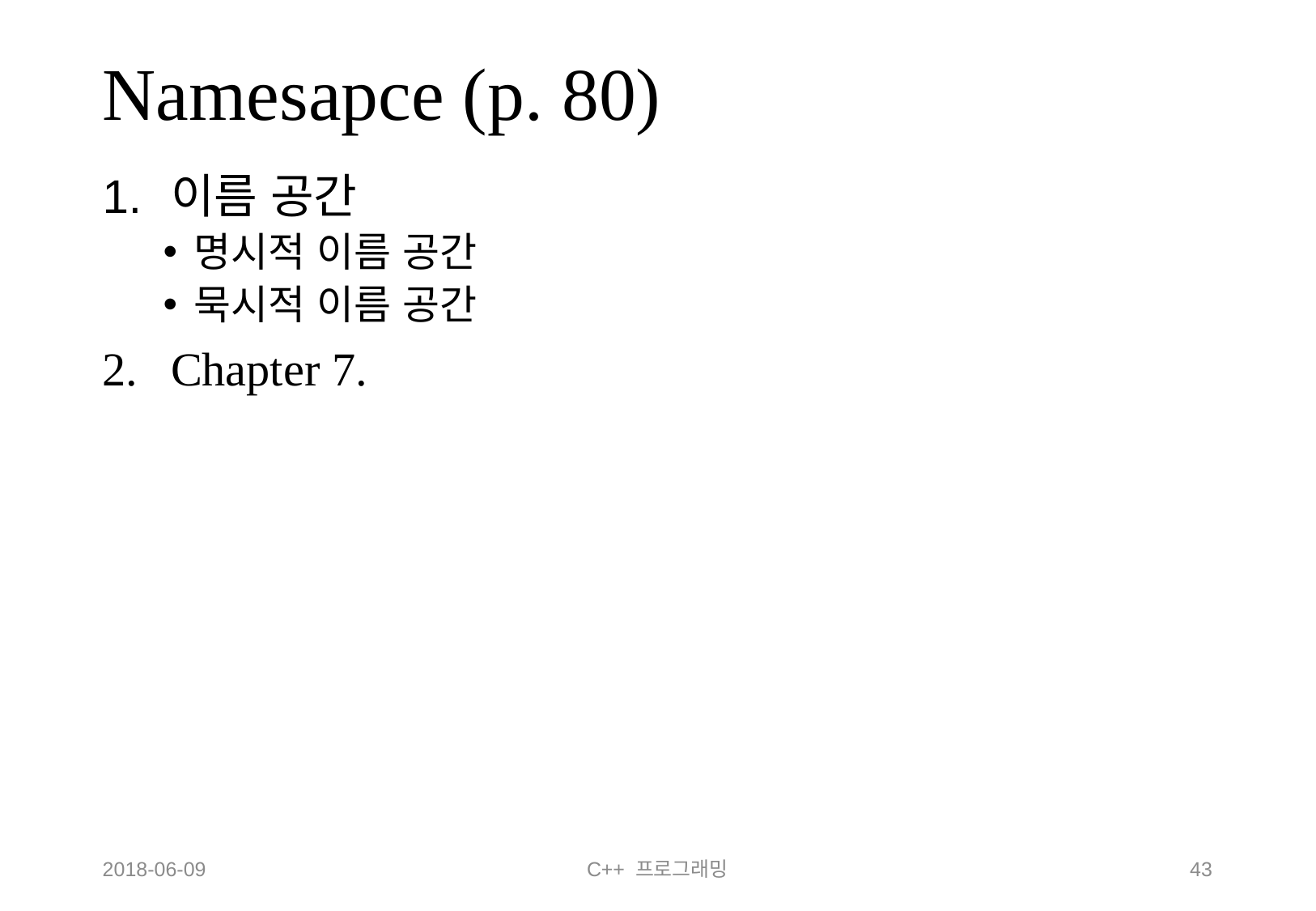

# Namesapce (p. 80)
이름 공간
명시적 이름 공간
묵시적 이름 공간
Chapter 7.
2018-06-09
C++ 프로그래밍
43